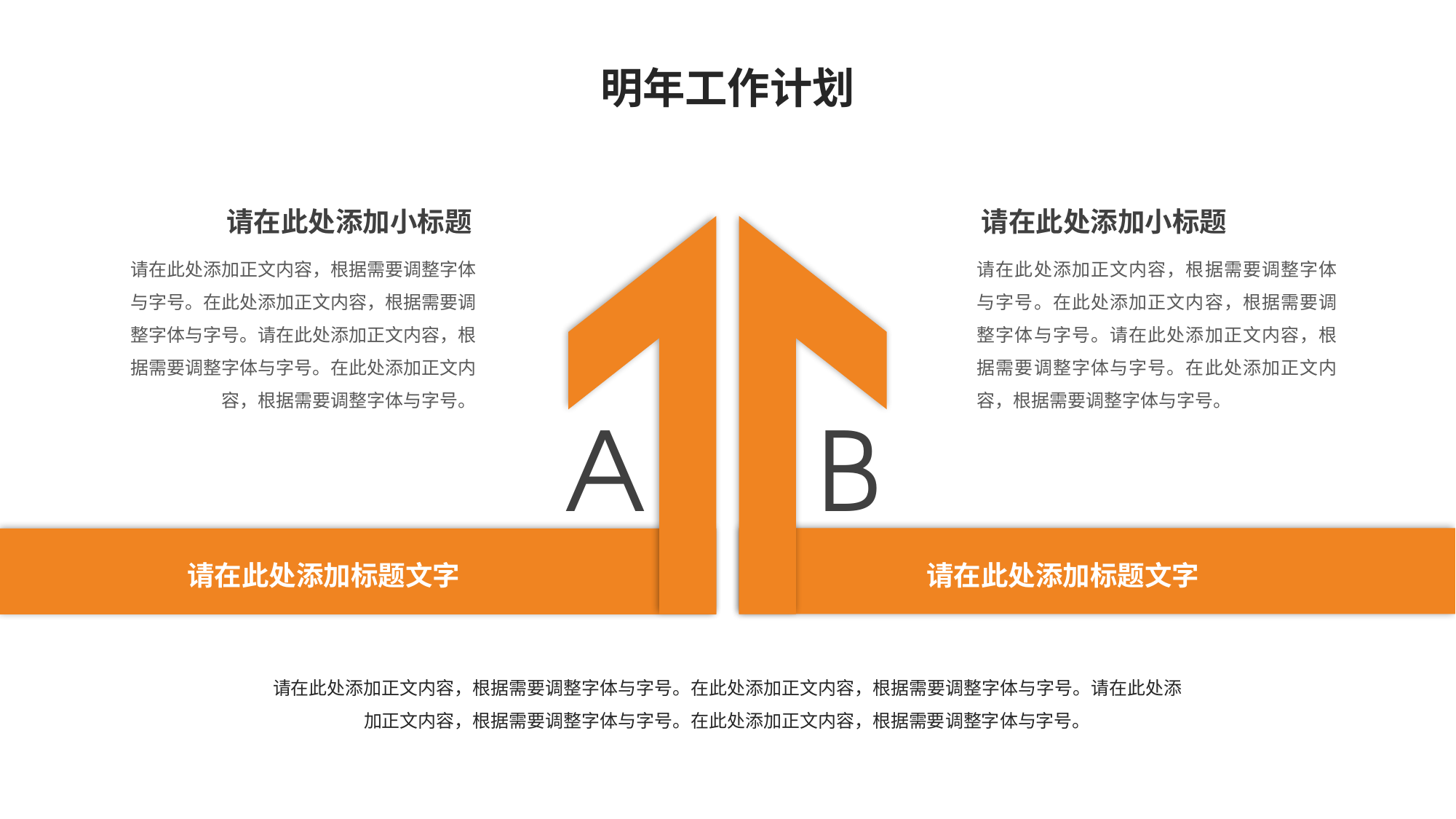

明年工作计划
请在此处添加小标题
请在此处添加小标题
请在此处添加正文内容，根据需要调整字体与字号。在此处添加正文内容，根据需要调整字体与字号。请在此处添加正文内容，根据需要调整字体与字号。在此处添加正文内容，根据需要调整字体与字号。
请在此处添加正文内容，根据需要调整字体与字号。在此处添加正文内容，根据需要调整字体与字号。请在此处添加正文内容，根据需要调整字体与字号。在此处添加正文内容，根据需要调整字体与字号。

A
B

请在此处添加标题文字
请在此处添加标题文字
请在此处添加正文内容，根据需要调整字体与字号。在此处添加正文内容，根据需要调整字体与字号。请在此处添加正文内容，根据需要调整字体与字号。在此处添加正文内容，根据需要调整字体与字号。